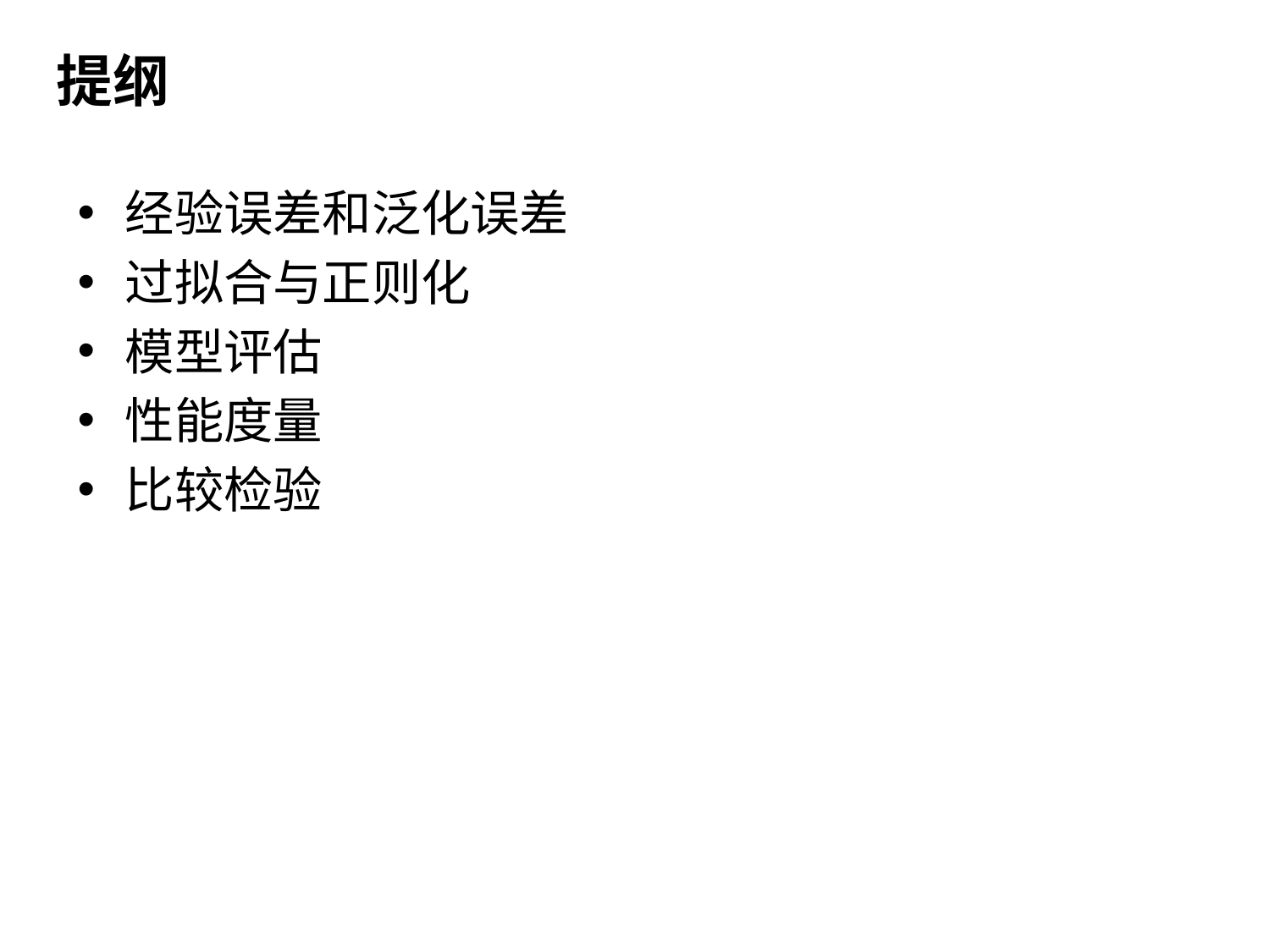

# 提纲
经验误差和泛化误差
过拟合与正则化
模型评估
性能度量
比较检验